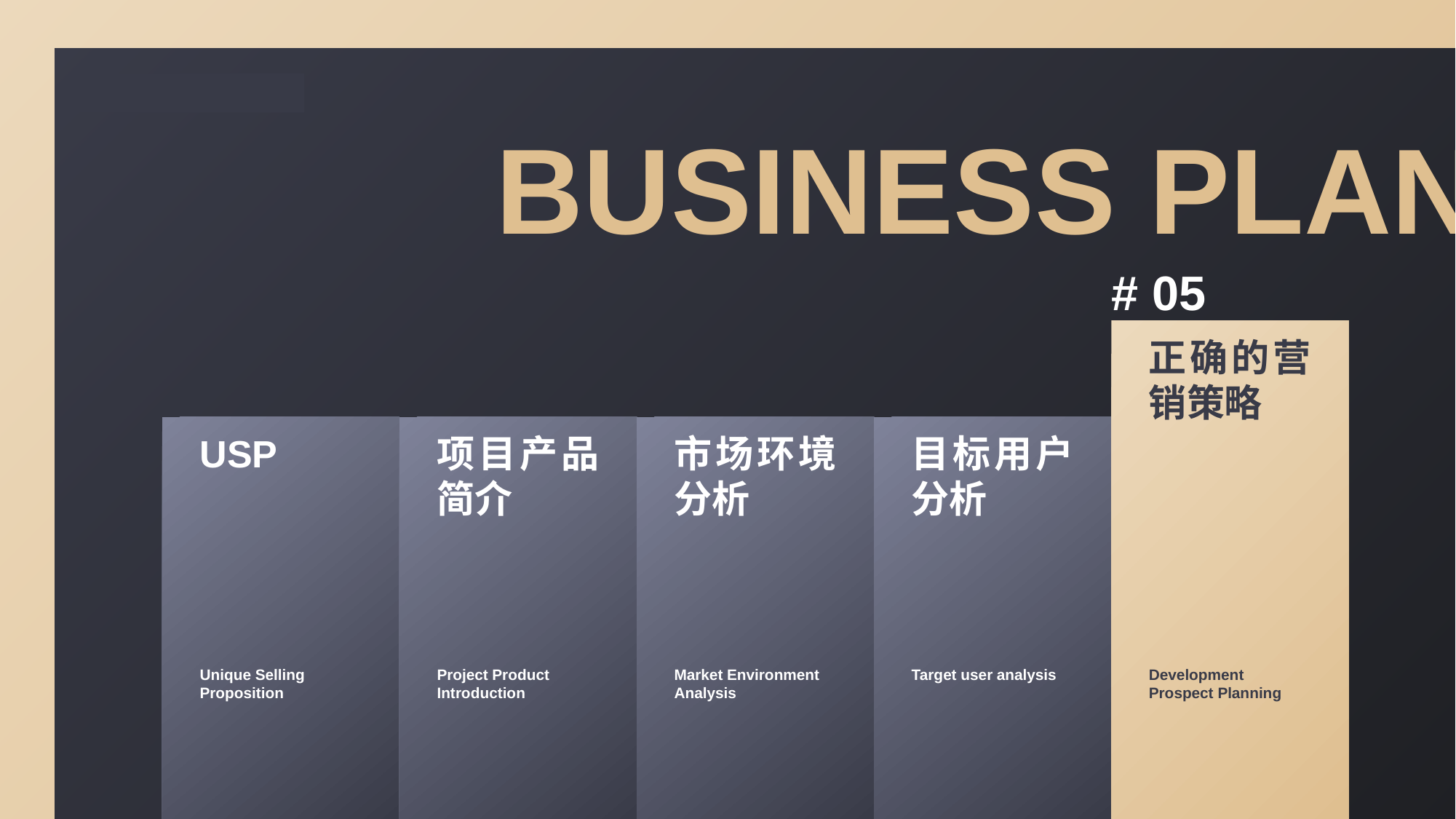

business plan
# 05

正确的营销策略

USP
项目产品简介
市场环境分析
目标用户分析
Unique Selling Proposition
Project Product Introduction
Market Environment Analysis
Target user analysis
Development Prospect Planning